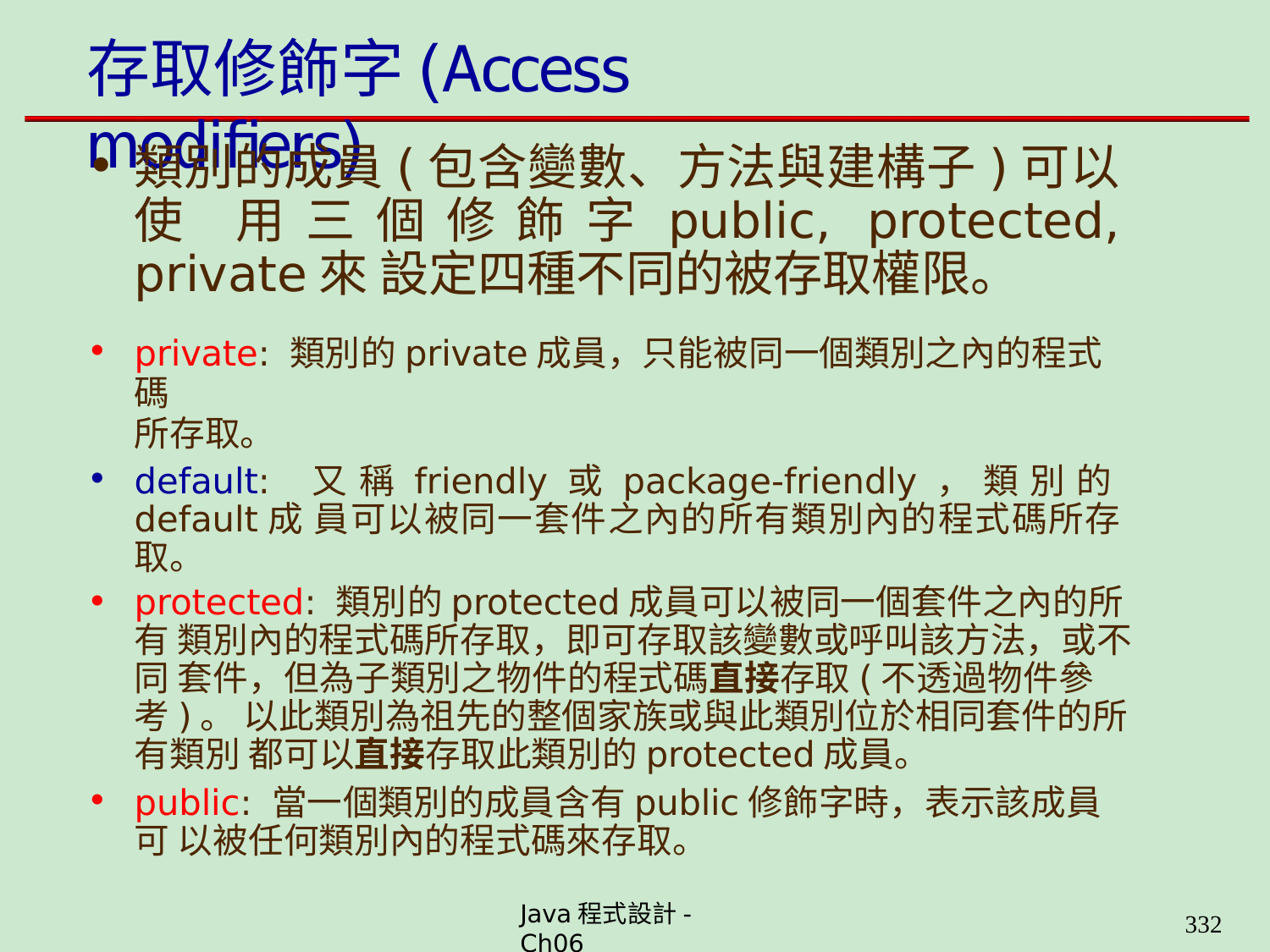

# 存取修飾字(Access modifiers)
類別的成員(包含變數、方法與建構子)可以使 用三個修飾字public, protected, private來 設定四種不同的被存取權限。

private: 類別的private成員，只能被同一個類別之內的程式碼
所存取。
default: 又稱friendly或package-friendly，類別的default成 員可以被同一套件之內的所有類別內的程式碼所存取。
protected: 類別的protected成員可以被同一個套件之內的所有 類別內的程式碼所存取，即可存取該變數或呼叫該方法，或不同 套件，但為子類別之物件的程式碼直接存取(不透過物件參考)。 以此類別為祖先的整個家族或與此類別位於相同套件的所有類別 都可以直接存取此類別的protected成員。
public: 當一個類別的成員含有public修飾字時，表示該成員可 以被任何類別內的程式碼來存取。
Java程式設計-Ch06
332